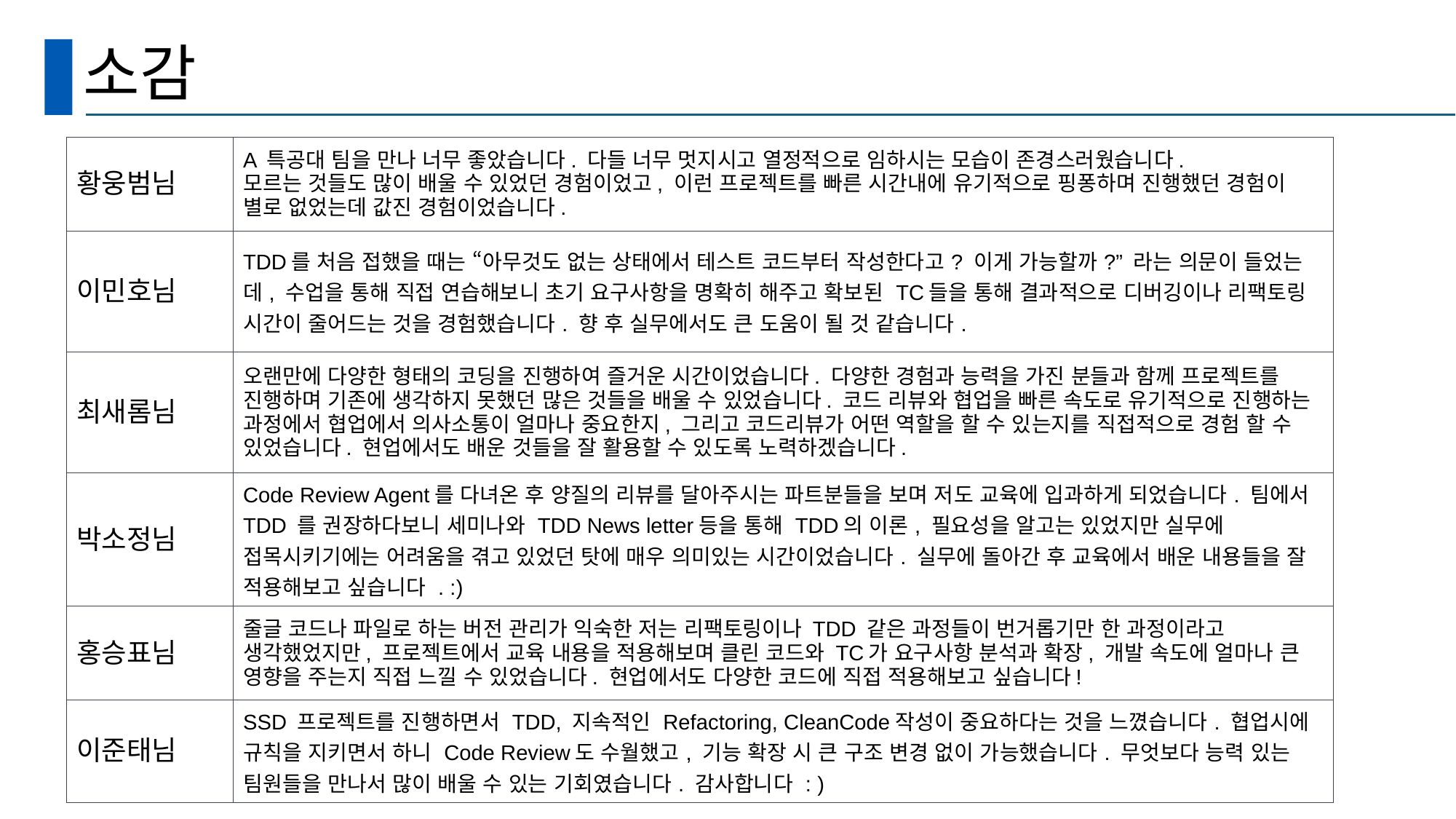

# 소감
| 황웅범님 | A 특공대 팀을 만나 너무 좋았습니다. 다들 너무 멋지시고 열정적으로 임하시는 모습이 존경스러웠습니다. 모르는 것들도 많이 배울 수 있었던 경험이었고, 이런 프로젝트를 빠른 시간내에 유기적으로 핑퐁하며 진행했던 경험이 별로 없었는데 값진 경험이었습니다. |
| --- | --- |
| 이민호님 | TDD를 처음 접했을 때는 “아무것도 없는 상태에서 테스트 코드부터 작성한다고? 이게 가능할까?” 라는 의문이 들었는데, 수업을 통해 직접 연습해보니 초기 요구사항을 명확히 해주고 확보된 TC들을 통해 결과적으로 디버깅이나 리팩토링 시간이 줄어드는 것을 경험했습니다. 향 후 실무에서도 큰 도움이 될 것 같습니다. |
| 최새롬님 | 오랜만에 다양한 형태의 코딩을 진행하여 즐거운 시간이었습니다. 다양한 경험과 능력을 가진 분들과 함께 프로젝트를 진행하며 기존에 생각하지 못했던 많은 것들을 배울 수 있었습니다. 코드 리뷰와 협업을 빠른 속도로 유기적으로 진행하는 과정에서 협업에서 의사소통이 얼마나 중요한지, 그리고 코드리뷰가 어떤 역할을 할 수 있는지를 직접적으로 경험 할 수 있었습니다. 현업에서도 배운 것들을 잘 활용할 수 있도록 노력하겠습니다. |
| 박소정님 | Code Review Agent를 다녀온 후 양질의 리뷰를 달아주시는 파트분들을 보며 저도 교육에 입과하게 되었습니다. 팀에서 TDD 를 권장하다보니 세미나와 TDD News letter등을 통해 TDD의 이론, 필요성을 알고는 있었지만 실무에 접목시키기에는 어려움을 겪고 있었던 탓에 매우 의미있는 시간이었습니다. 실무에 돌아간 후 교육에서 배운 내용들을 잘 적용해보고 싶습니다 . :) |
| 홍승표님 | 줄글 코드나 파일로 하는 버전 관리가 익숙한 저는 리팩토링이나 TDD 같은 과정들이 번거롭기만 한 과정이라고 생각했었지만, 프로젝트에서 교육 내용을 적용해보며 클린 코드와 TC가 요구사항 분석과 확장, 개발 속도에 얼마나 큰 영향을 주는지 직접 느낄 수 있었습니다. 현업에서도 다양한 코드에 직접 적용해보고 싶습니다! |
| 이준태님 | SSD 프로젝트를 진행하면서 TDD, 지속적인 Refactoring, CleanCode작성이 중요하다는 것을 느꼈습니다. 협업시에 규칙을 지키면서 하니 Code Review도 수월했고, 기능 확장 시 큰 구조 변경 없이 가능했습니다. 무엇보다 능력 있는 팀원들을 만나서 많이 배울 수 있는 기회였습니다. 감사합니다 : ) |